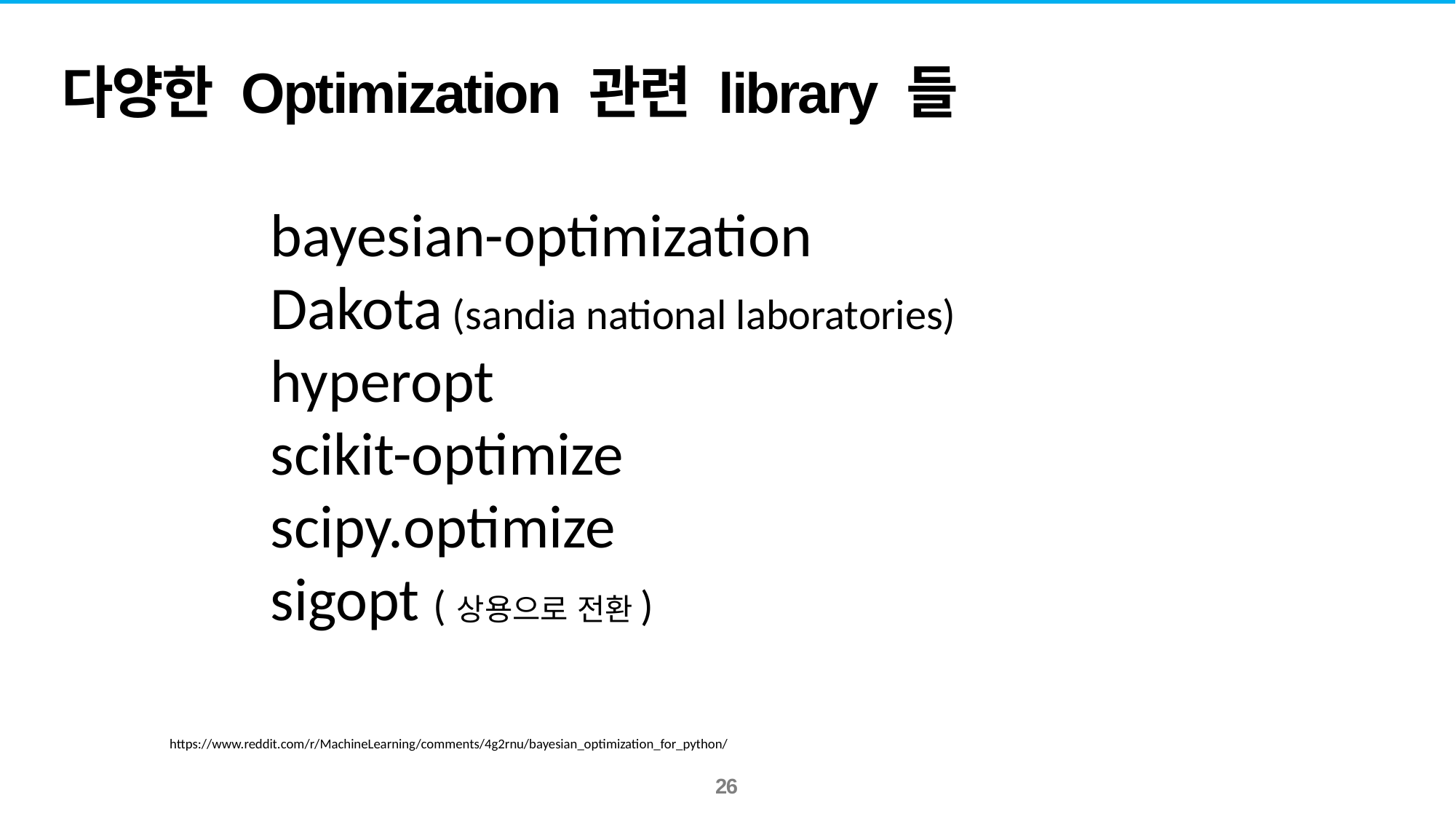

다양한 Optimization 관련 library 들
bayesian-optimization
Dakota (sandia national laboratories)
hyperopt
scikit-optimize
scipy.optimize
sigopt (상용으로 전환)
https://www.reddit.com/r/MachineLearning/comments/4g2rnu/bayesian_optimization_for_python/